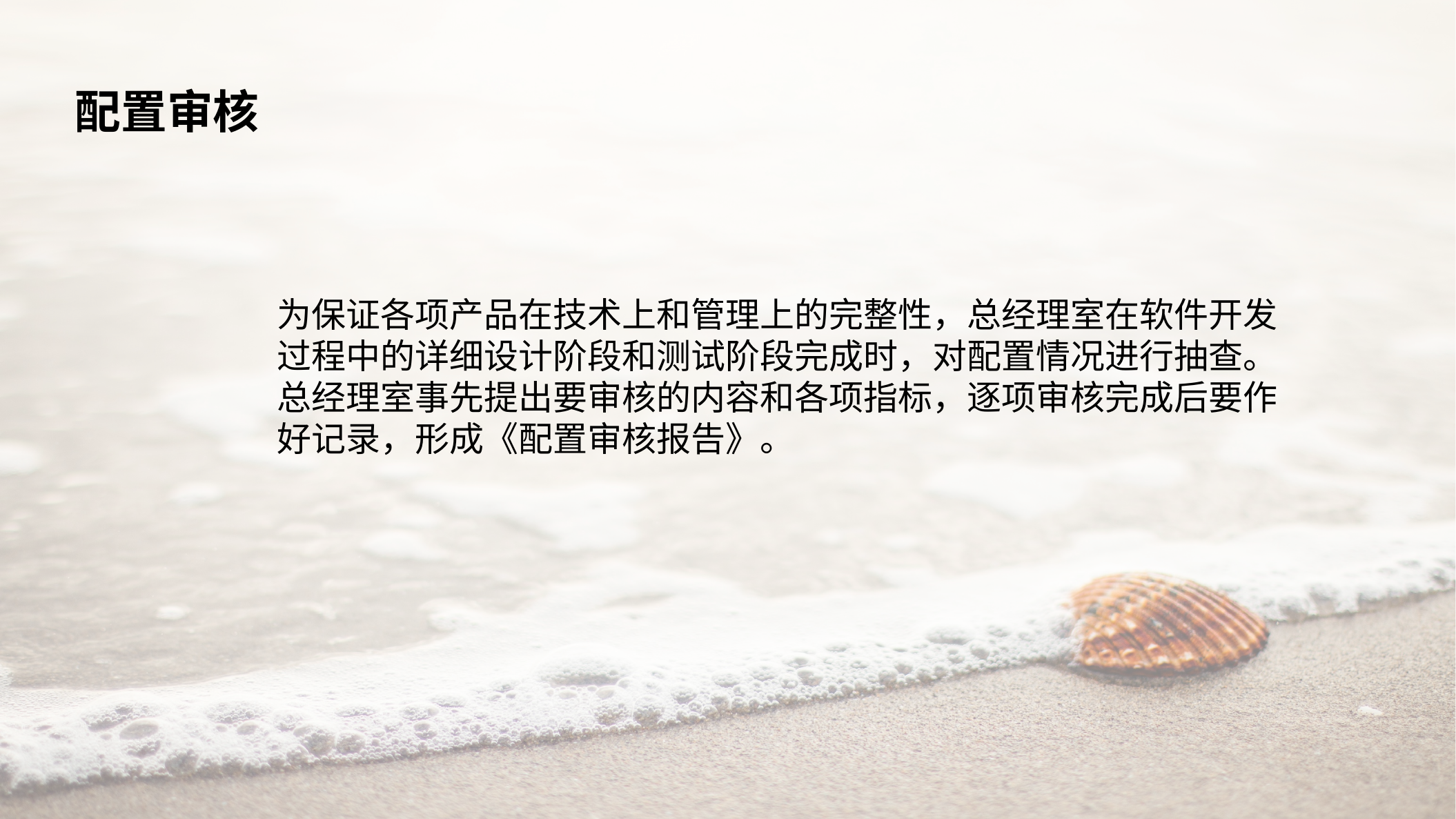

配置审核
为保证各项产品在技术上和管理上的完整性，总经理室在软件开发过程中的详细设计阶段和测试阶段完成时，对配置情况进行抽查。总经理室事先提出要审核的内容和各项指标，逐项审核完成后要作好记录，形成《配置审核报告》。